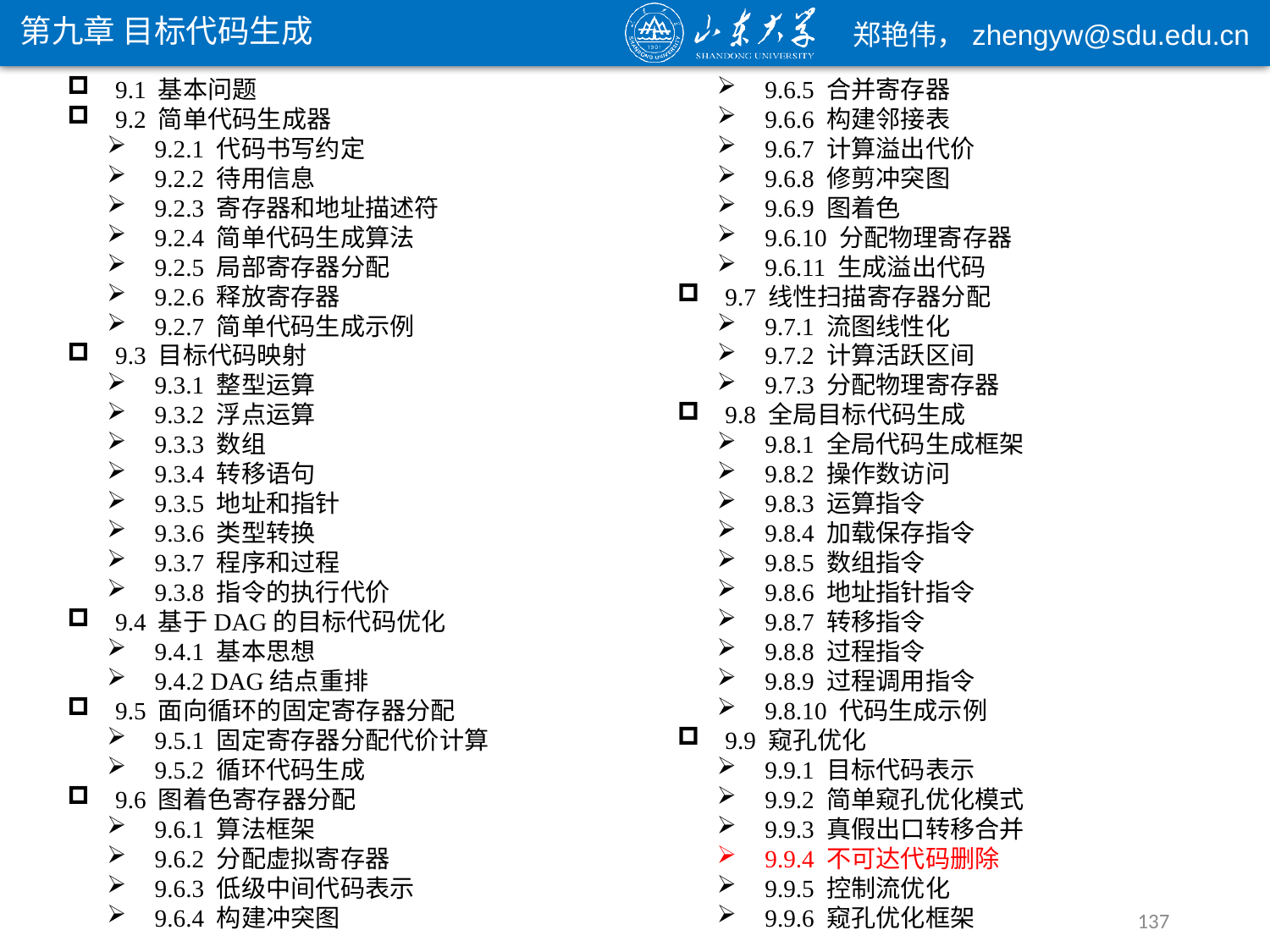

第九章 目标代码生成
9.1 基本问题
9.2 简单代码生成器
9.2.1 代码书写约定
9.2.2 待用信息
9.2.3 寄存器和地址描述符
9.2.4 简单代码生成算法
9.2.5 局部寄存器分配
9.2.6 释放寄存器
9.2.7 简单代码生成示例
9.3 目标代码映射
9.3.1 整型运算
9.3.2 浮点运算
9.3.3 数组
9.3.4 转移语句
9.3.5 地址和指针
9.3.6 类型转换
9.3.7 程序和过程
9.3.8 指令的执行代价
9.4 基于DAG的目标代码优化
9.4.1 基本思想
9.4.2 DAG结点重排
9.5 面向循环的固定寄存器分配
9.5.1 固定寄存器分配代价计算
9.5.2 循环代码生成
9.6 图着色寄存器分配
9.6.1 算法框架
9.6.2 分配虚拟寄存器
9.6.3 低级中间代码表示
9.6.4 构建冲突图
9.6.5 合并寄存器
9.6.6 构建邻接表
9.6.7 计算溢出代价
9.6.8 修剪冲突图
9.6.9 图着色
9.6.10 分配物理寄存器
9.6.11 生成溢出代码
9.7 线性扫描寄存器分配
9.7.1 流图线性化
9.7.2 计算活跃区间
9.7.3 分配物理寄存器
9.8 全局目标代码生成
9.8.1 全局代码生成框架
9.8.2 操作数访问
9.8.3 运算指令
9.8.4 加载保存指令
9.8.5 数组指令
9.8.6 地址指针指令
9.8.7 转移指令
9.8.8 过程指令
9.8.9 过程调用指令
9.8.10 代码生成示例
9.9 窥孔优化
9.9.1 目标代码表示
9.9.2 简单窥孔优化模式
9.9.3 真假出口转移合并
9.9.4 不可达代码删除
9.9.5 控制流优化
9.9.6 窥孔优化框架
137